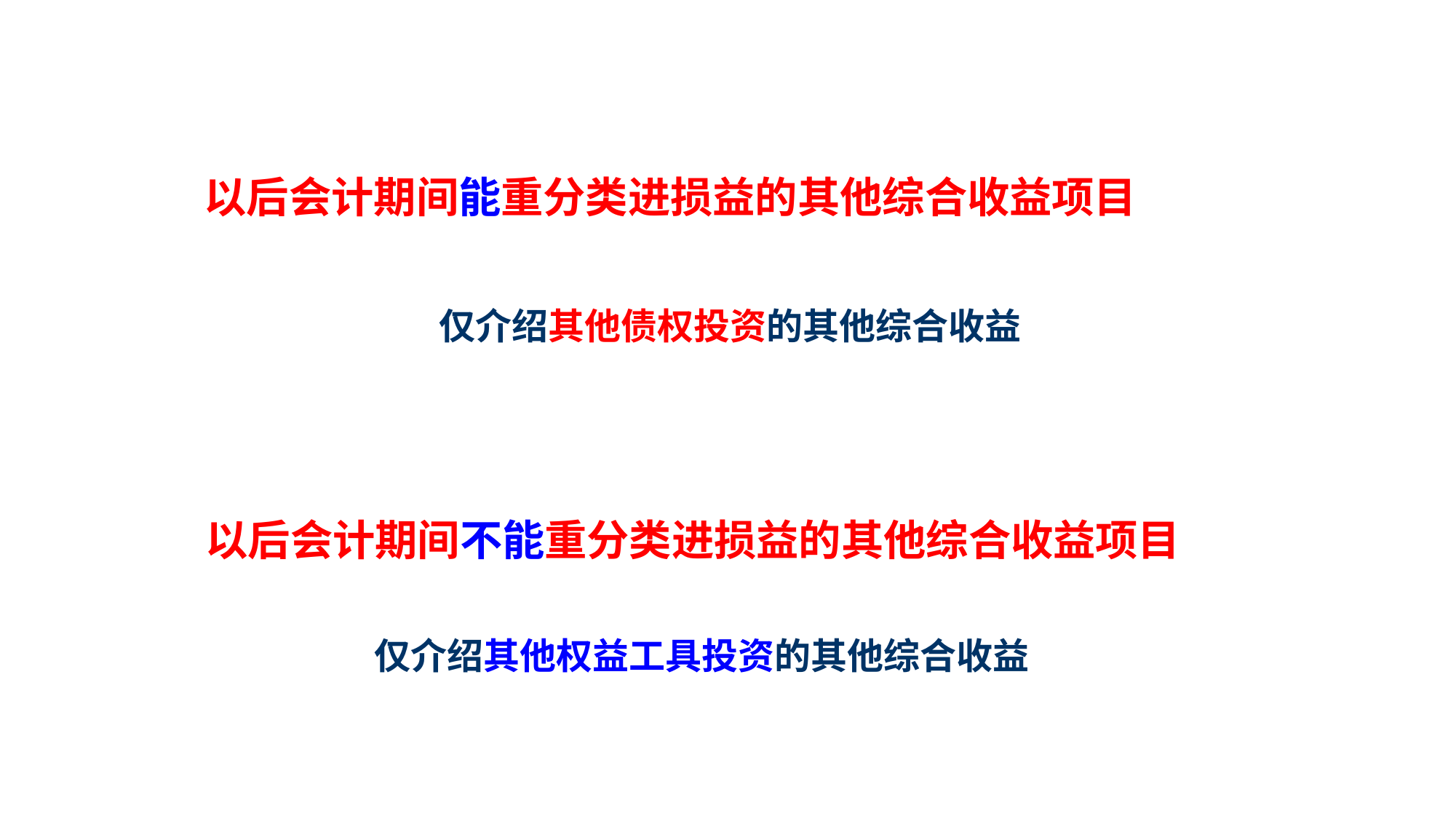

以后会计期间能重分类进损益的其他综合收益项目
仅介绍其他债权投资的其他综合收益
以后会计期间不能重分类进损益的其他综合收益项目
仅介绍其他权益工具投资的其他综合收益